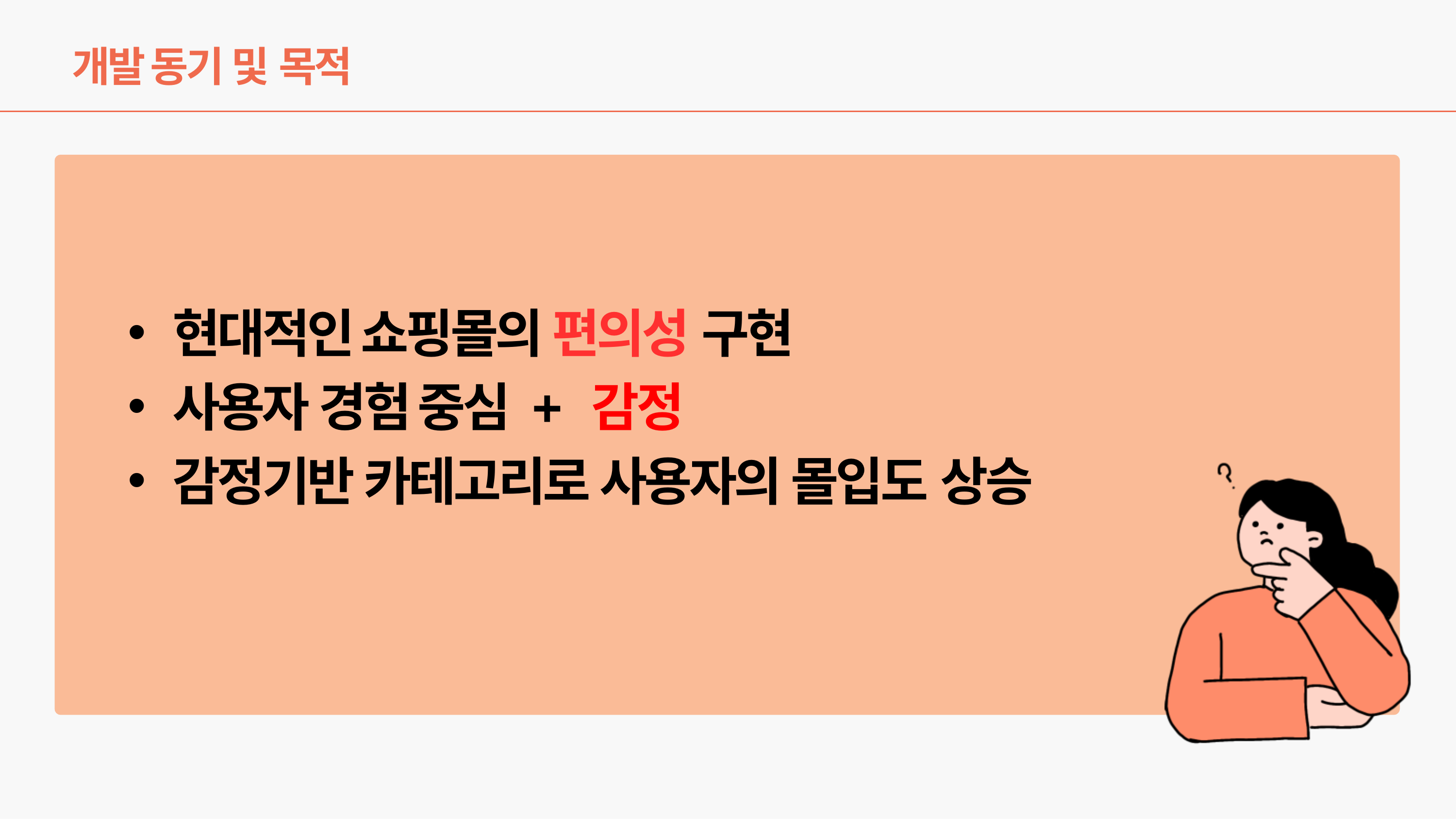

개발 동기 및 목적

현대적인 쇼핑몰의 편의성 구현
사용자 경험 중심 + 감정
감정기반 카테고리로 사용자의 몰입도 상승